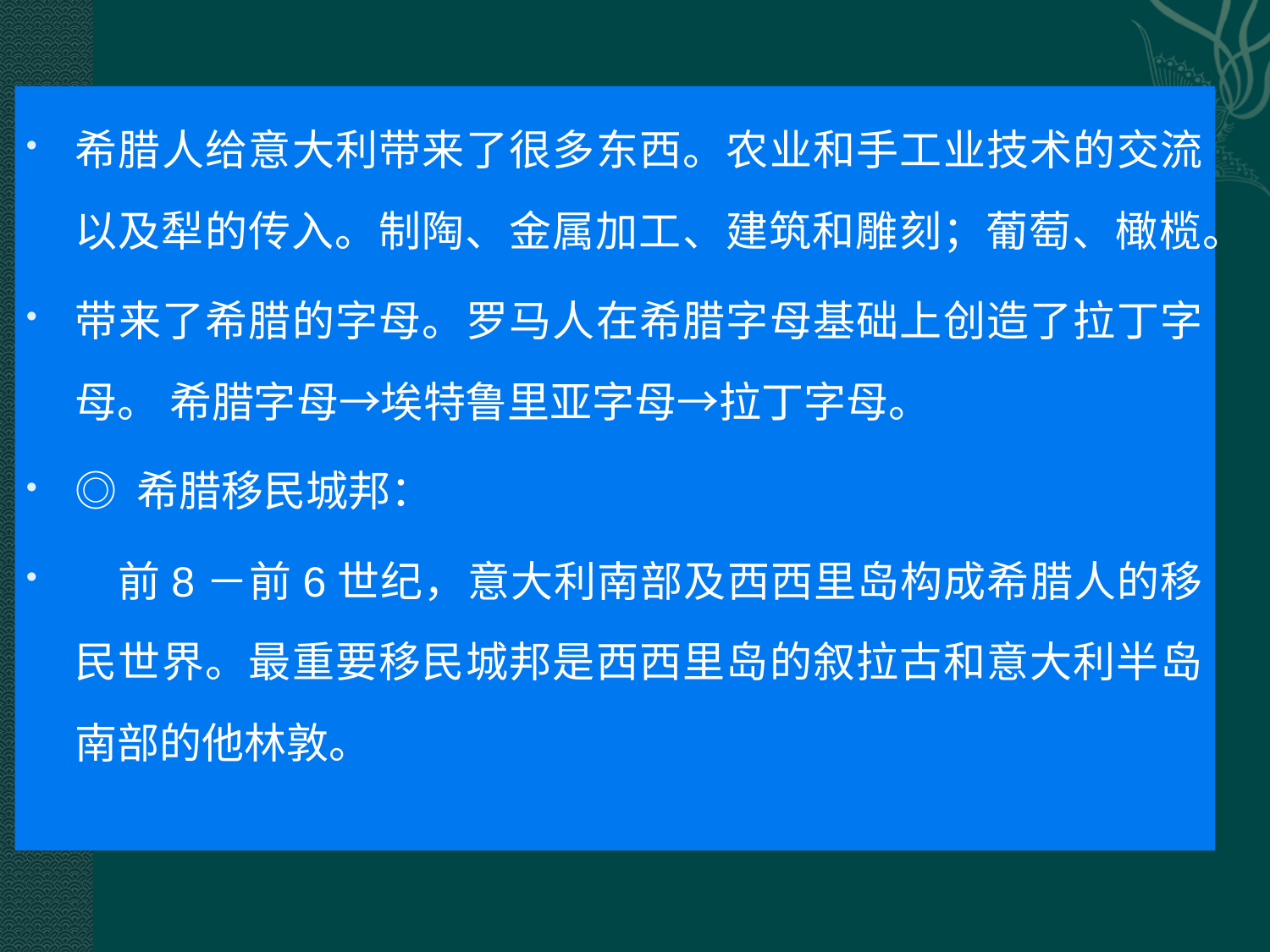

希腊人给意大利带来了很多东西。农业和手工业技术的交流以及犁的传入。制陶、金属加工、建筑和雕刻；葡萄、橄榄。
带来了希腊的字母。罗马人在希腊字母基础上创造了拉丁字母。 希腊字母→埃特鲁里亚字母→拉丁字母。
◎ 希腊移民城邦：
   前8－前6世纪，意大利南部及西西里岛构成希腊人的移民世界。最重要移民城邦是西西里岛的叙拉古和意大利半岛南部的他林敦。